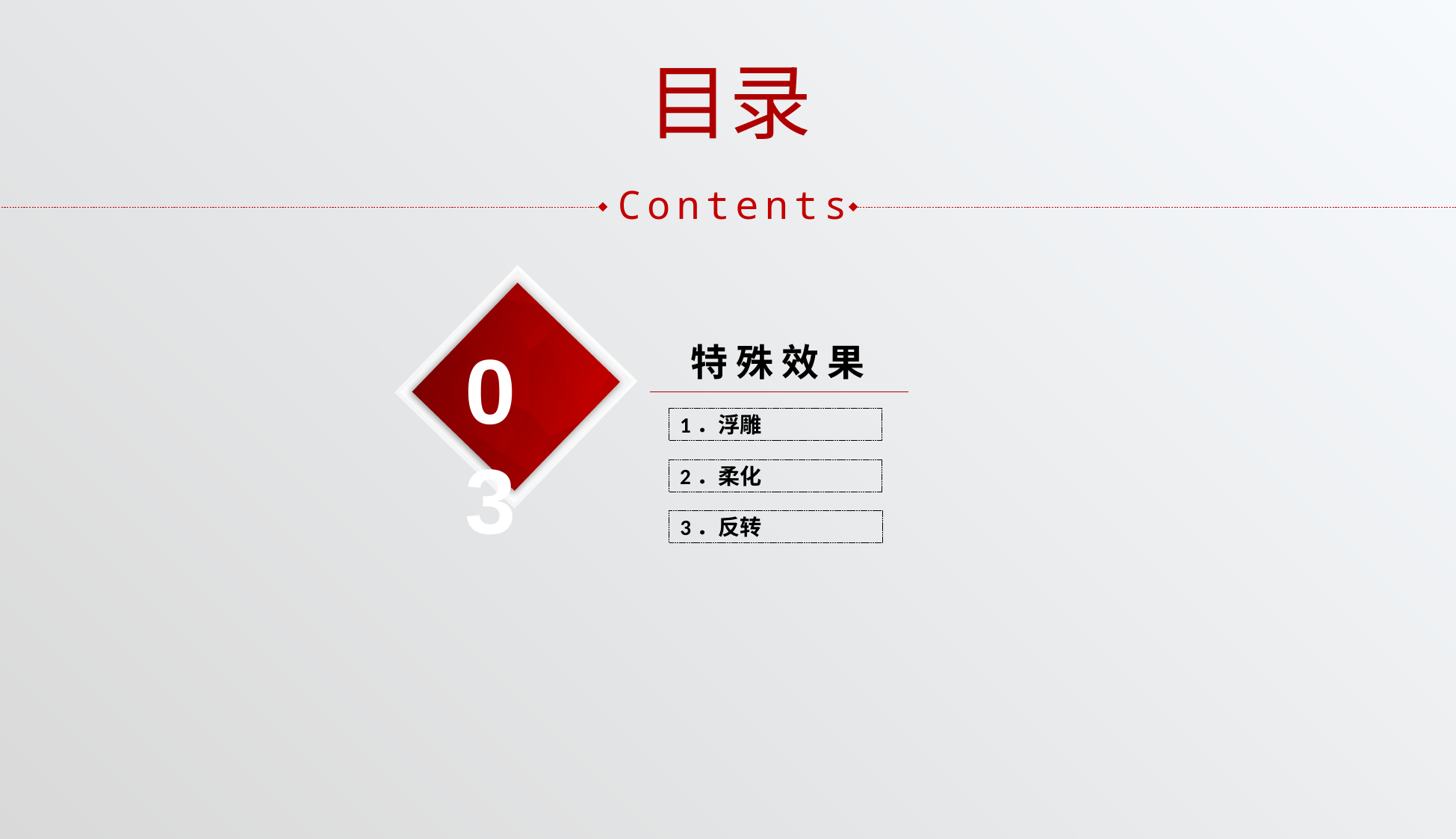

目录
Contents

03
特 殊 效 果
1．浮雕
2．柔化
3．反转